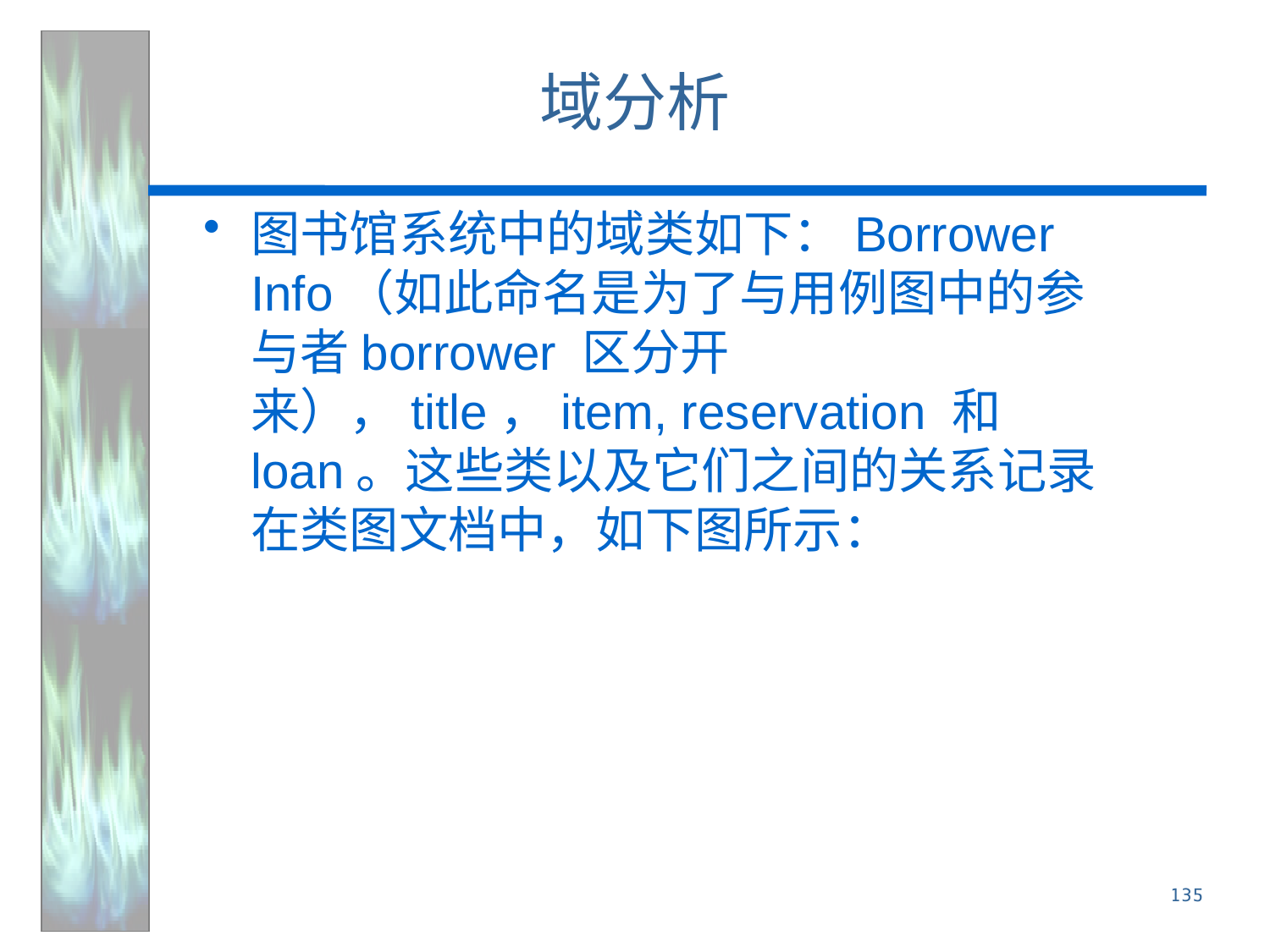

# 域分析
图书馆系统中的域类如下：Borrower Info（如此命名是为了与用例图中的参与者borrower 区分开来），title，item, reservation 和loan。这些类以及它们之间的关系记录在类图文档中，如下图所示：
135